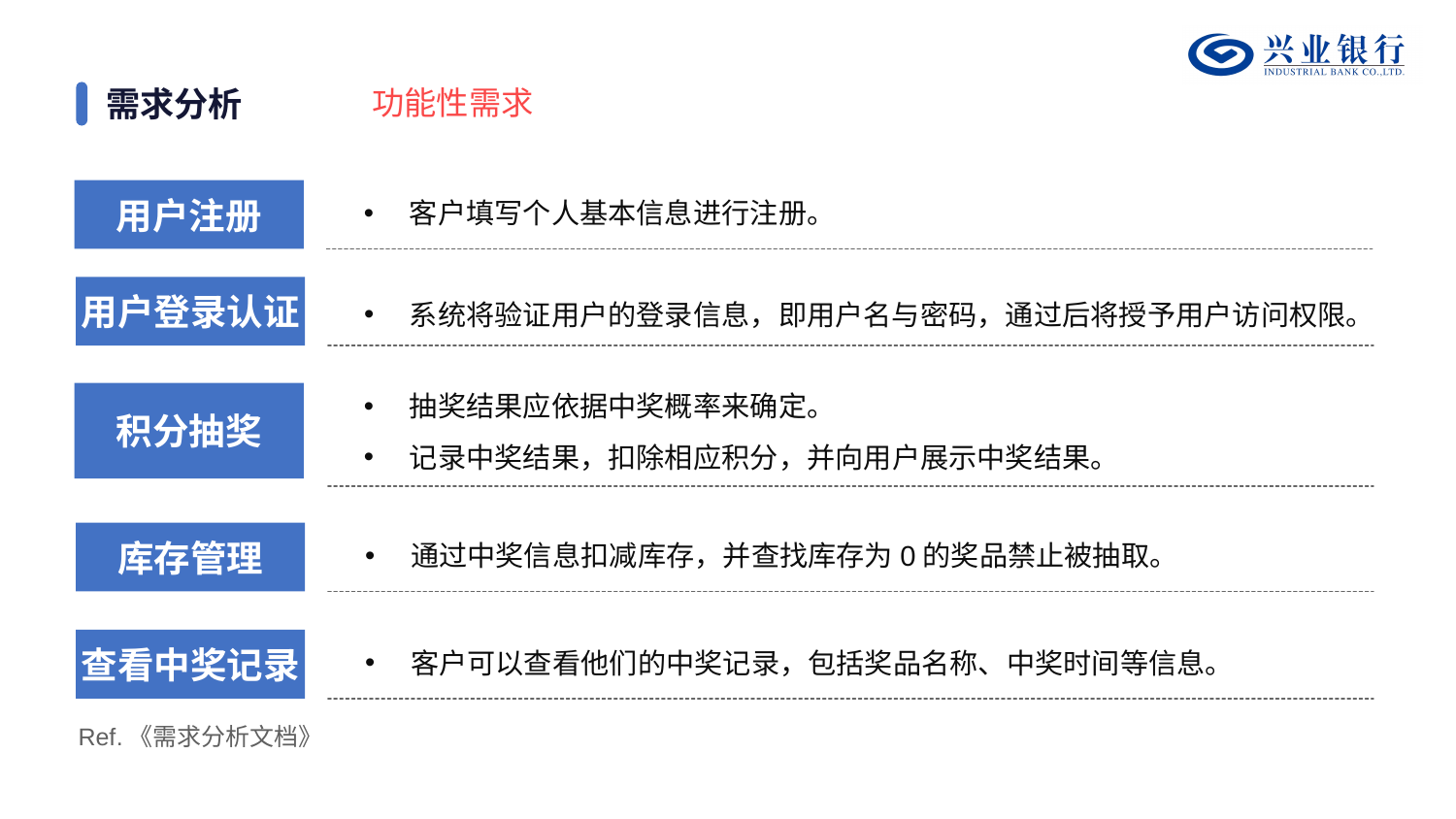

# 需求分析
功能性需求
用户注册
客户填写个人基本信息进行注册。
用户登录认证
系统将验证用户的登录信息，即用户名与密码，通过后将授予用户访问权限。
抽奖结果应依据中奖概率来确定。
记录中奖结果，扣除相应积分，并向用户展示中奖结果。
积分抽奖
库存管理
通过中奖信息扣减库存，并查找库存为0的奖品禁止被抽取。
查看中奖记录
客户可以查看他们的中奖记录，包括奖品名称、中奖时间等信息。
Ref.《需求分析文档》